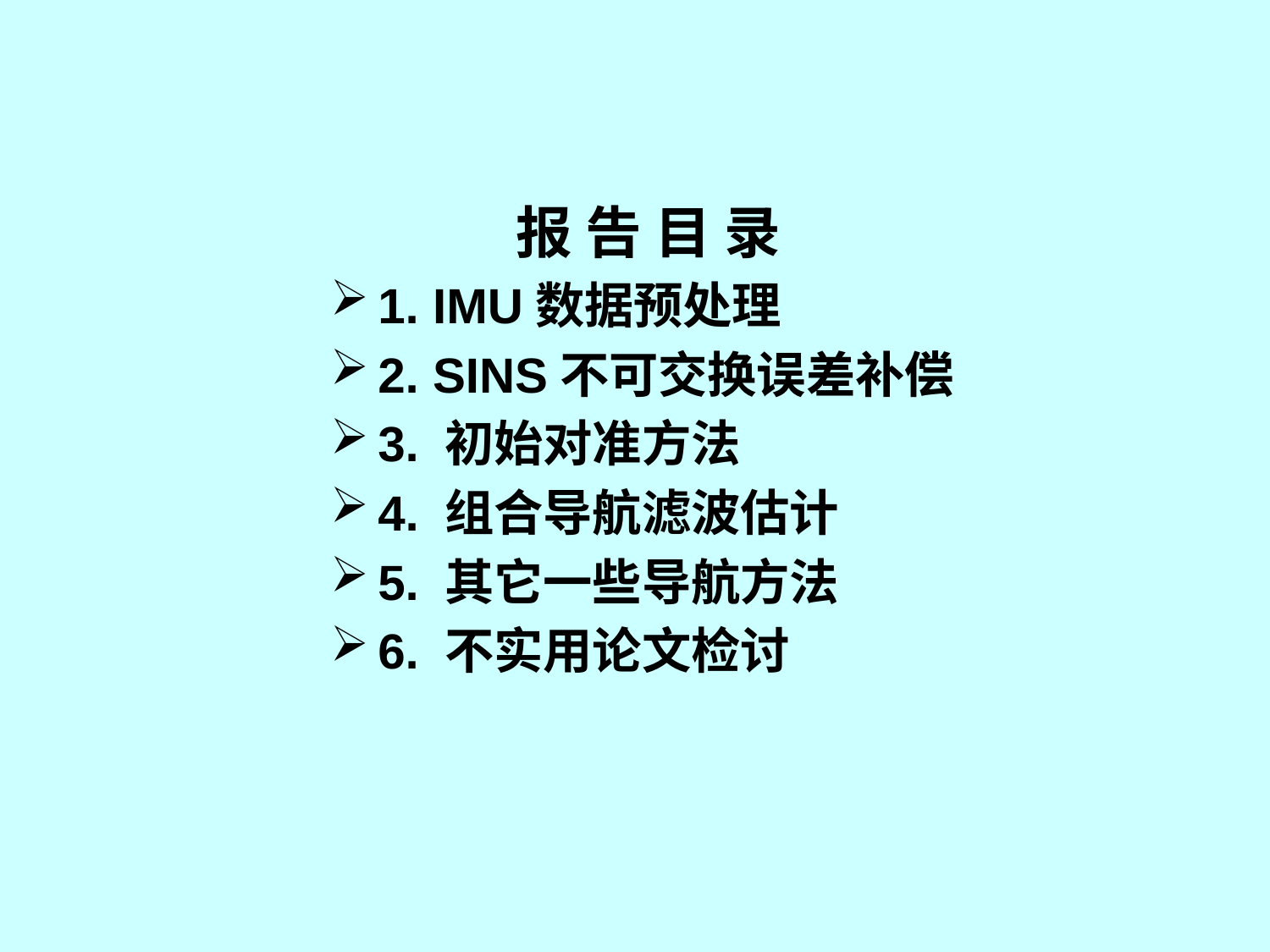

报 告 目 录
1. IMU数据预处理
2. SINS不可交换误差补偿
3. 初始对准方法
4. 组合导航滤波估计
5. 其它一些导航方法
6. 不实用论文检讨

3